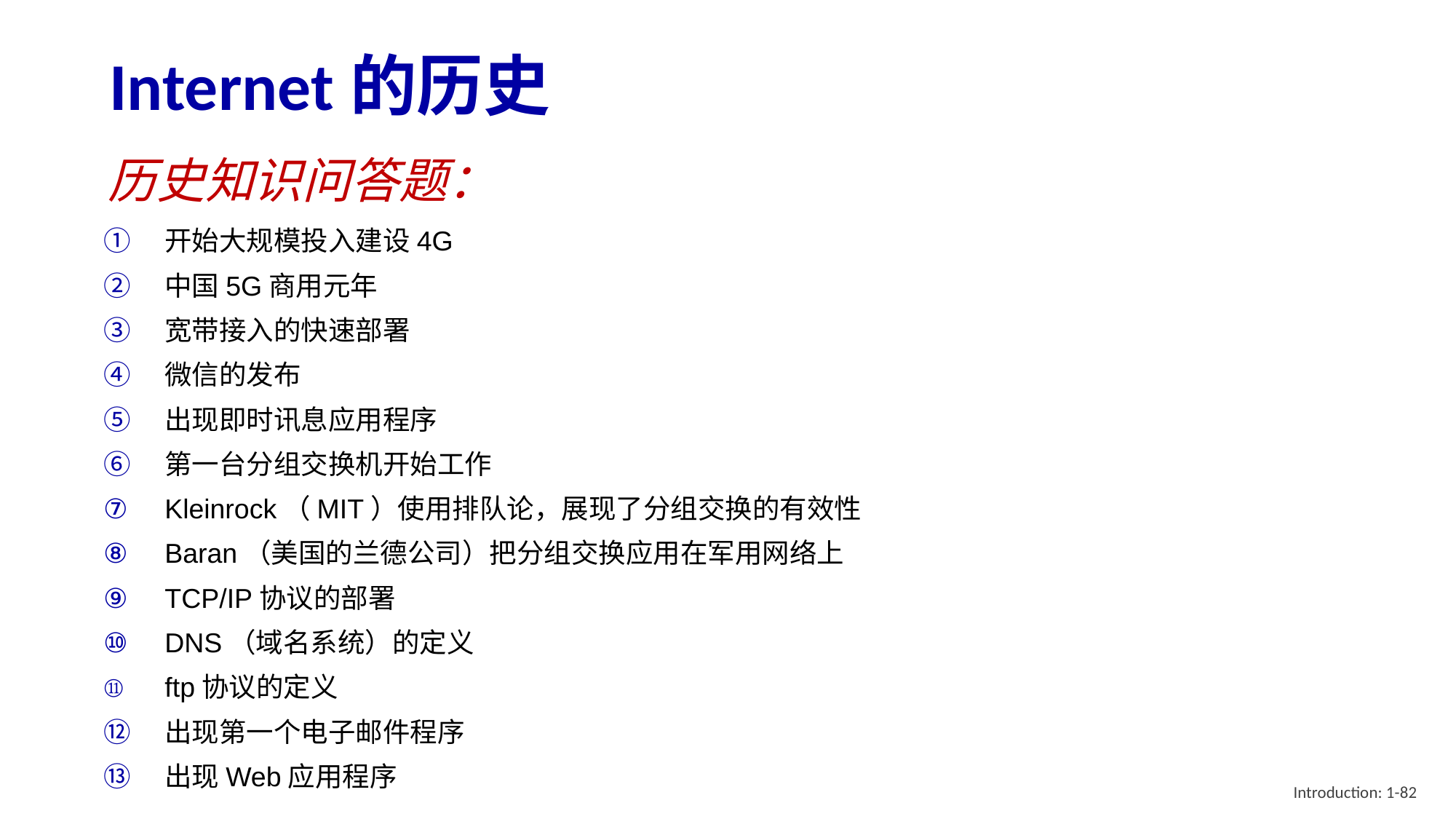

# Internet的历史
历史知识问答题：
开始大规模投入建设4G
中国5G商用元年
宽带接入的快速部署
微信的发布
出现即时讯息应用程序
第一台分组交换机开始工作
Kleinrock（MIT）使用排队论，展现了分组交换的有效性
Baran（美国的兰德公司）把分组交换应用在军用网络上
TCP/IP协议的部署
DNS（域名系统）的定义
ftp协议的定义
出现第一个电子邮件程序
出现Web应用程序
Introduction: 1-82